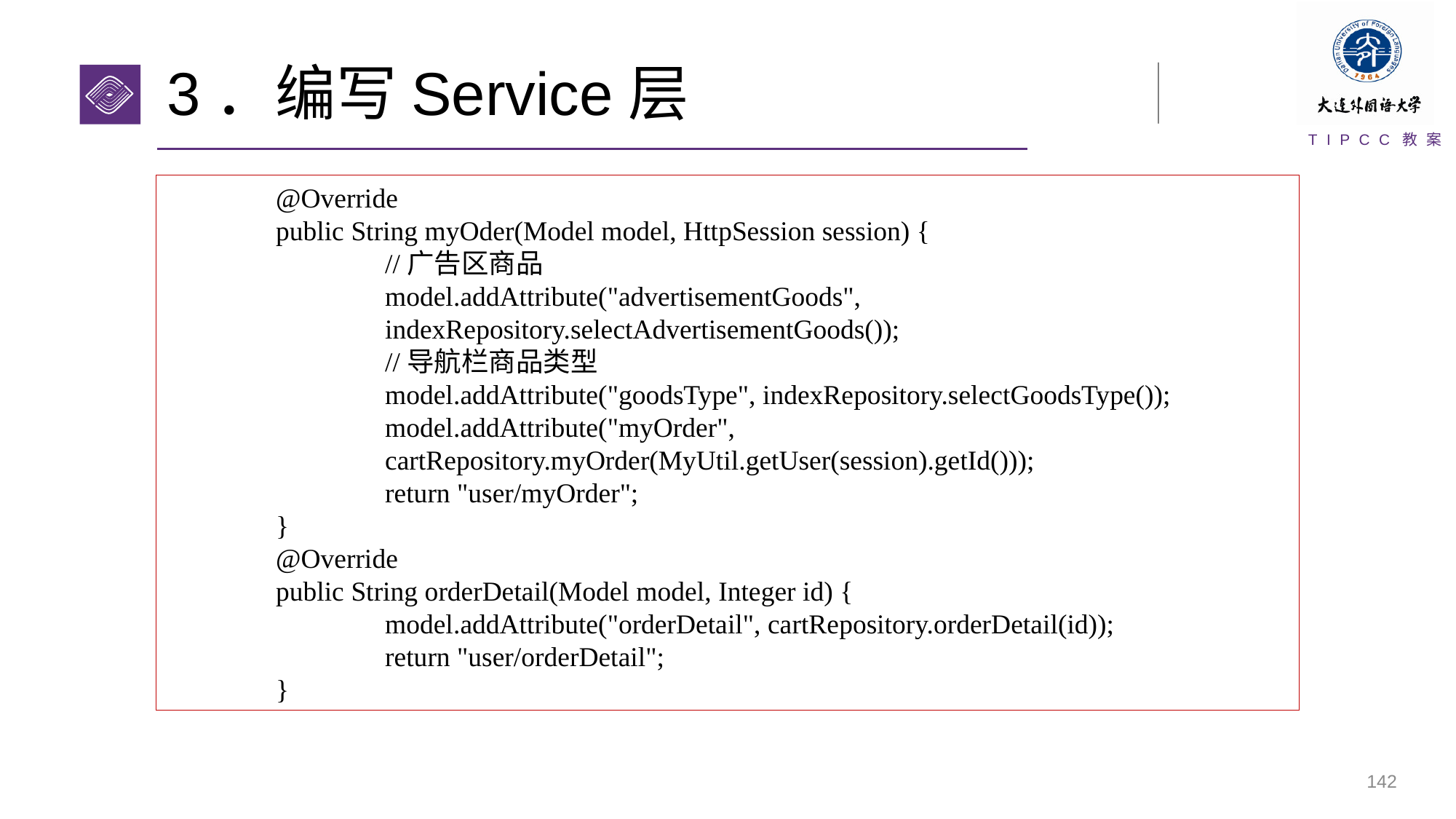

# 3．编写Service层
	@Override
	public String myOder(Model model, HttpSession session) {
		//广告区商品
		model.addAttribute("advertisementGoods", 					 	indexRepository.selectAdvertisementGoods());
		//导航栏商品类型
		model.addAttribute("goodsType", indexRepository.selectGoodsType());
		model.addAttribute("myOrder",
		cartRepository.myOrder(MyUtil.getUser(session).getId()));
		return "user/myOrder";
	}
	@Override
	public String orderDetail(Model model, Integer id) {
		model.addAttribute("orderDetail", cartRepository.orderDetail(id));
		return "user/orderDetail";
	}
142